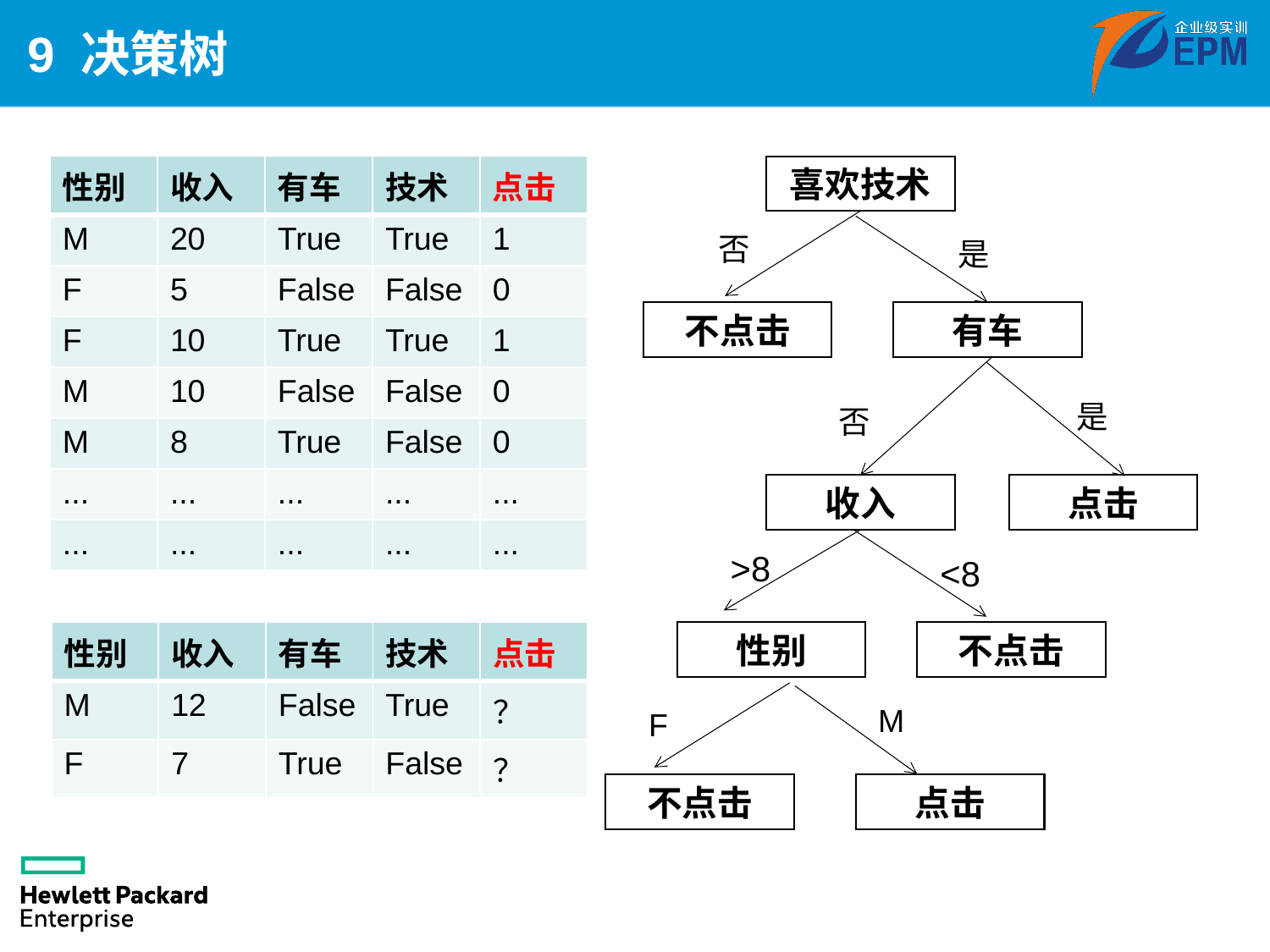

# 9 决策树
| 性别 | 收入 | 有车 | 技术 | 点击 |
| --- | --- | --- | --- | --- |
| M | 20 | True | True | 1 |
| F | 5 | False | False | 0 |
| F | 10 | True | True | 1 |
| M | 10 | False | False | 0 |
| M | 8 | True | False | 0 |
| ... | ... | ... | ... | ... |
| ... | ... | ... | ... | ... |
喜欢技术
否
是
不点击
有车
是
否
收入
点击
>8
<8
| 性别 | 收入 | 有车 | 技术 | 点击 |
| --- | --- | --- | --- | --- |
| M | 12 | False | True | ？ |
| F | 7 | True | False | ？ |
性别
不点击
M
F
不点击
点击